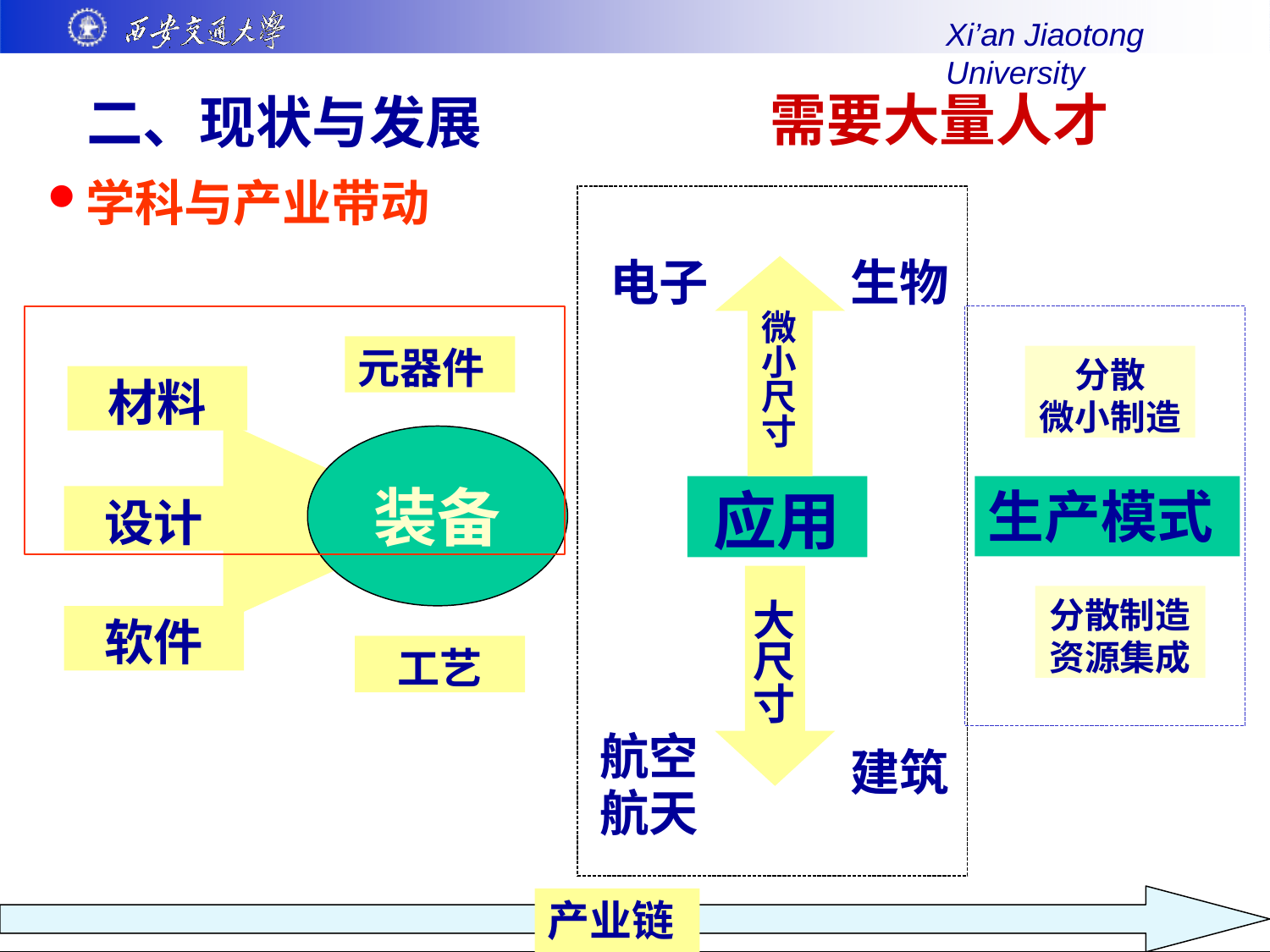

Xi’an Jiaotong University
二、现状与发展
学科与产业带动
需要大量人才

电子
生物

微 小 尺 寸

装备
元器件
分散
微小制造
材料

应用

生产模式
设计

分散制造
资源集成
大 尺 寸
软件
工艺
航空 航天
建筑

产业链